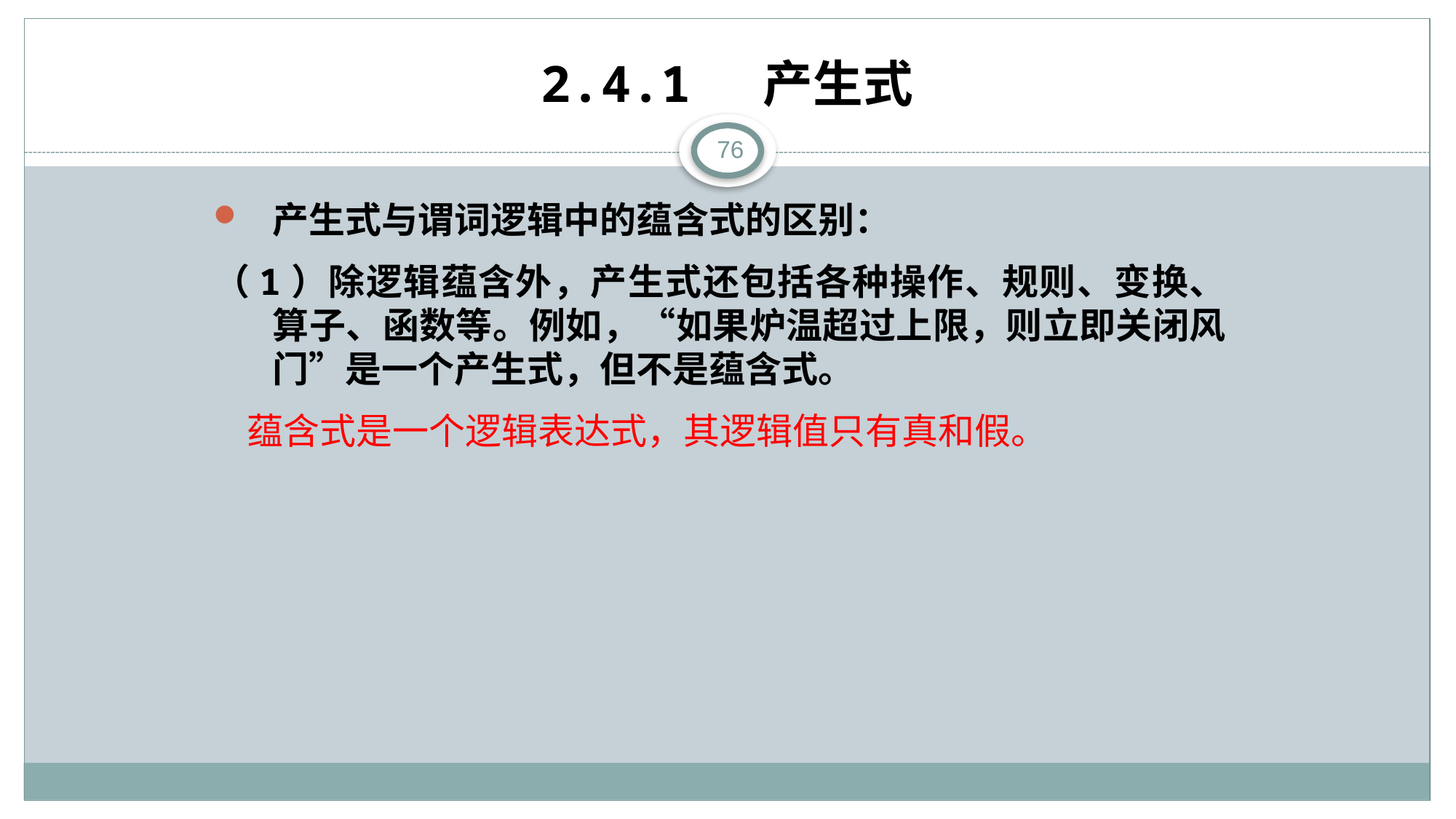

# 2.4.1  产生式
76
产生式与谓词逻辑中的蕴含式的区别：
（1）除逻辑蕴含外，产生式还包括各种操作、规则、变换、算子、函数等。例如，“如果炉温超过上限，则立即关闭风门”是一个产生式，但不是蕴含式。
   蕴含式是一个逻辑表达式，其逻辑值只有真和假。